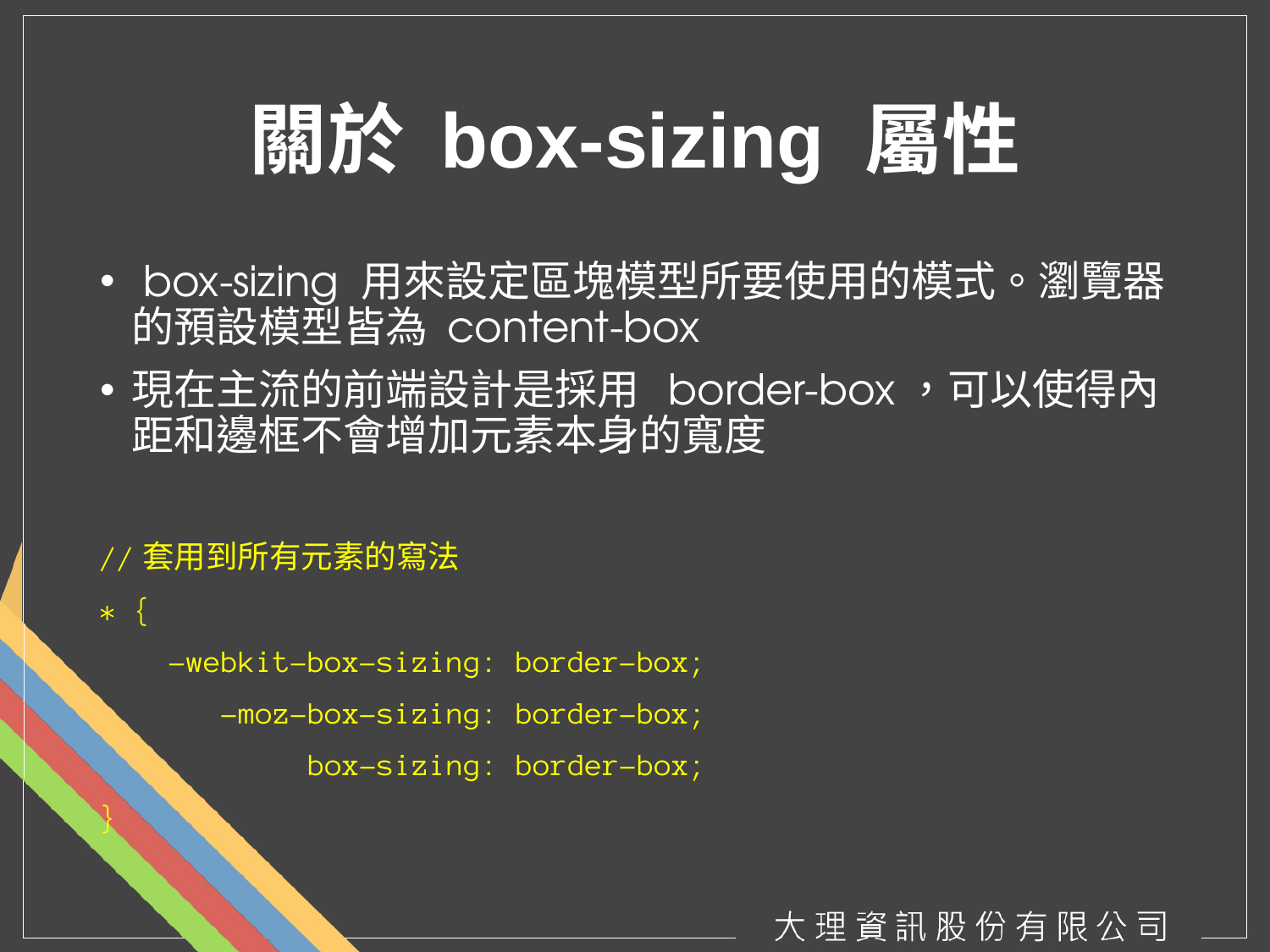

# 關於 box-sizing 屬性
 box-sizing 用來設定區塊模型所要使用的模式。瀏覽器的預設模型皆為 content-box
現在主流的前端設計是採用  border-box，可以使得內距和邊框不會增加元素本身的寬度

//套用到所有元素的寫法
* {
    -webkit-box-sizing: border-box;
       -moz-box-sizing: border-box;
            box-sizing: border-box;
}